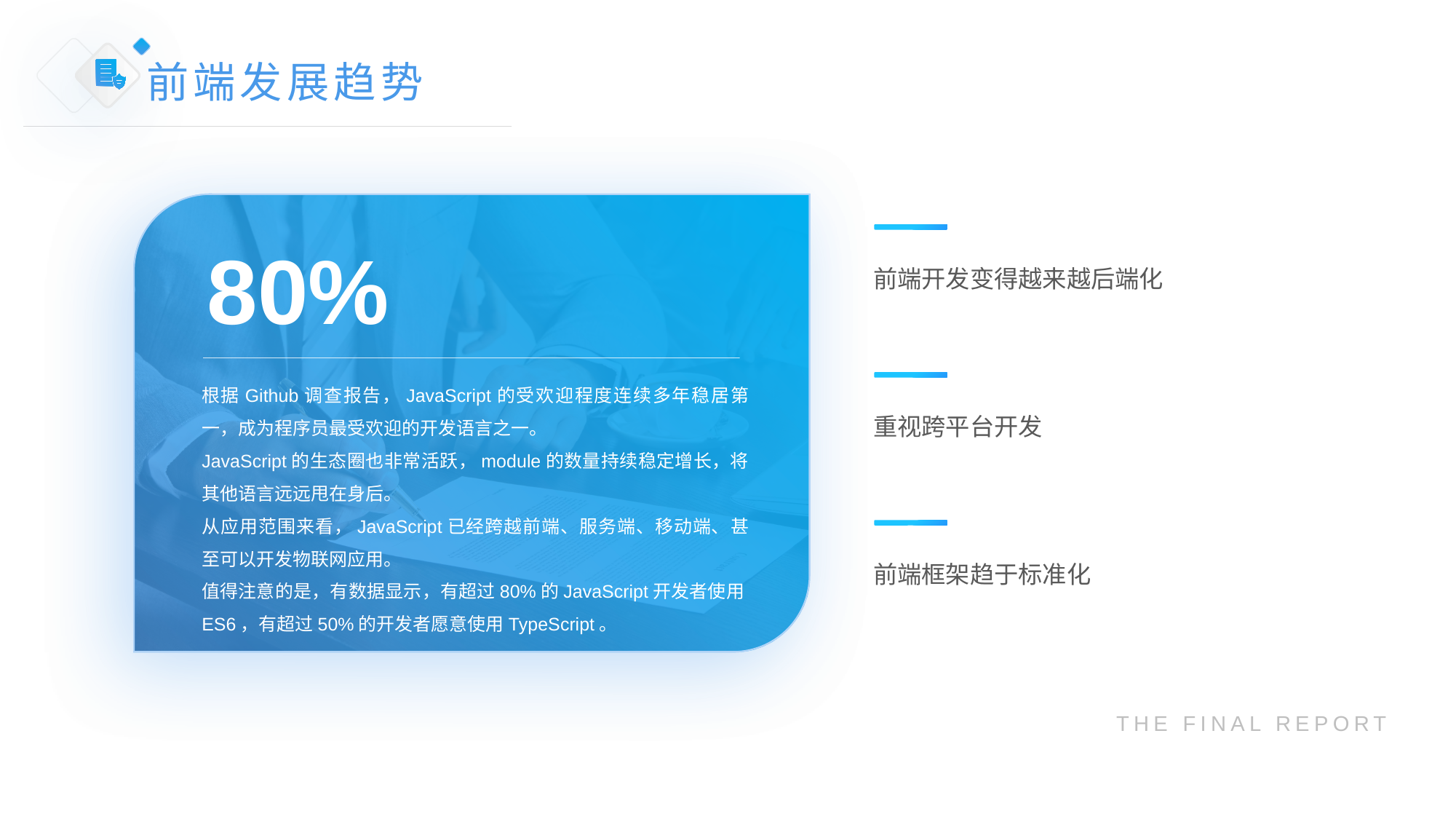

前端发展趋势

前端开发变得越来越后端化
80%

重视跨平台开发
根据Github调查报告，JavaScript的受欢迎程度连续多年稳居第一，成为程序员最受欢迎的开发语言之一。
JavaScript的生态圈也非常活跃，module的数量持续稳定增长，将其他语言远远甩在身后。
从应用范围来看，JavaScript已经跨越前端、服务端、移动端、甚至可以开发物联网应用。
值得注意的是，有数据显示，有超过80%的JavaScript开发者使用ES6，有超过50%的开发者愿意使用TypeScript。

前端框架趋于标准化
THE FINAL REPORT